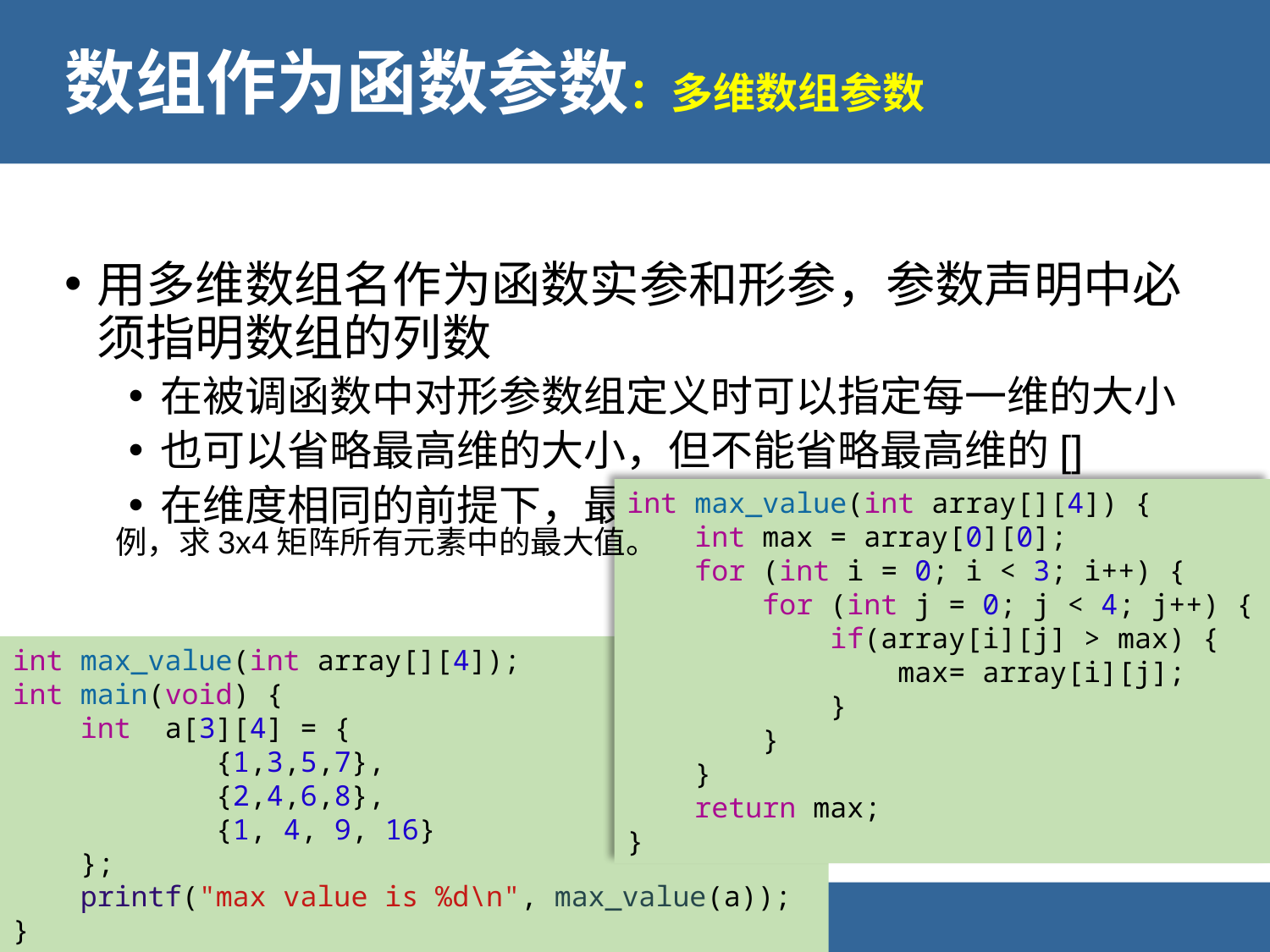

# 数组作为函数参数：多维数组参数
用多维数组名作为函数实参和形参，参数声明中必须指明数组的列数
在被调函数中对形参数组定义时可以指定每一维的大小
也可以省略最高维的大小，但不能省略最高维的[]
在维度相同的前提下，最高维大小可以与实参数组不同

int max_value(int array[][4]) {
    int max = array[0][0];
    for (int i = 0; i < 3; i++) {
        for (int j = 0; j < 4; j++) {
            if(array[i][j] > max) {
                max= array[i][j];
            }
        }
    }
    return max;
}
例，求3x4矩阵所有元素中的最大值。
int max_value(int array[][4]);
int main(void) {
    int  a[3][4] = {
            {1,3,5,7},
            {2,4,6,8},
            {1, 4, 9, 16}
    };
    printf("max value is %d\n", max_value(a));
}